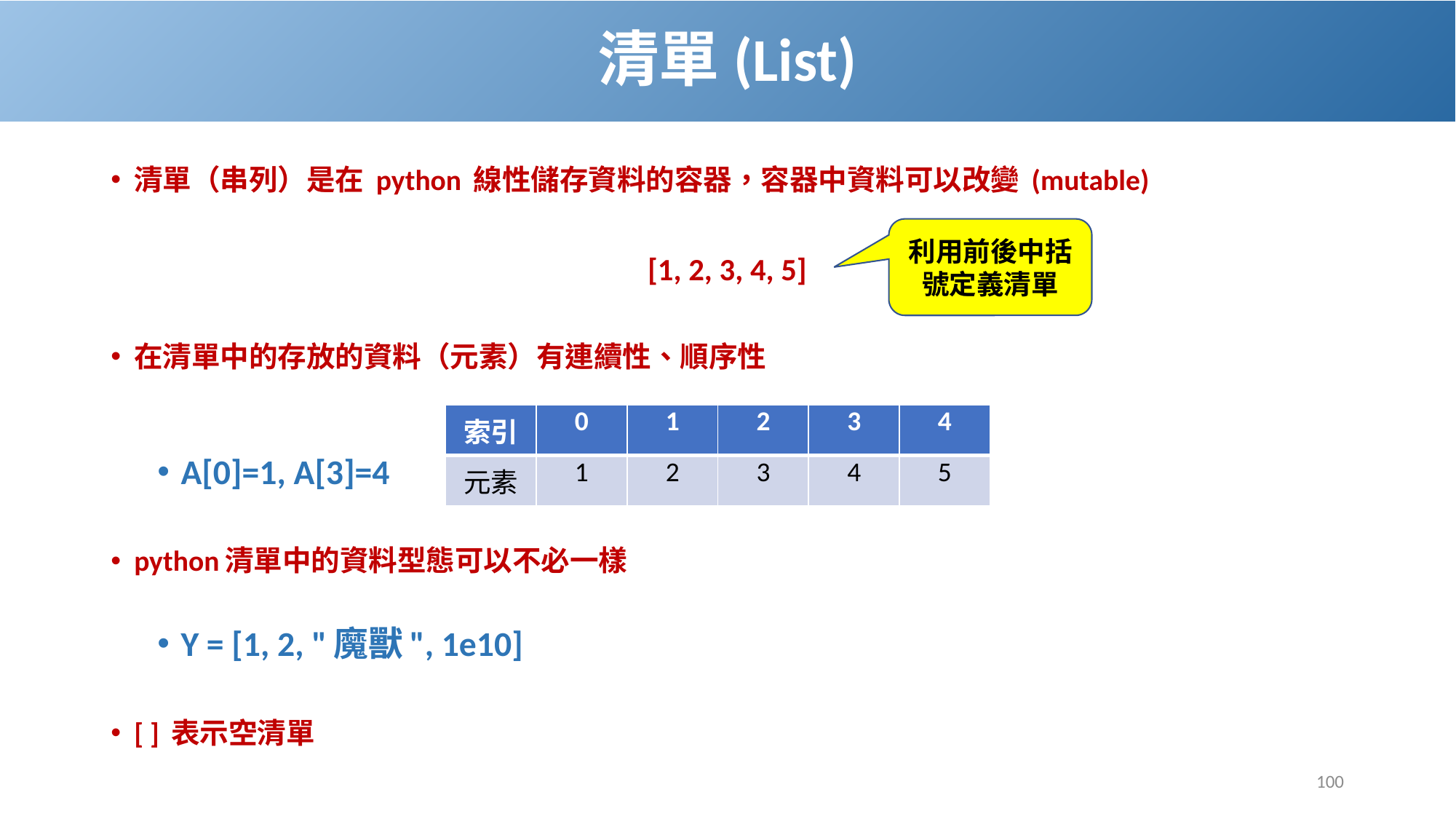

# 清單(List)
清單（串列）是在 python 線性儲存資料的容器，容器中資料可以改變 (mutable)

[1, 2, 3, 4, 5]

在清單中的存放的資料（元素）有連續性、順序性

A[0]=1, A[3]=4

python清單中的資料型態可以不必一樣

Y = [1, 2, "魔獸", 1e10]

[ ] 表示空清單

利用前後中括號定義清單
| 索引 | 0 | 1 | 2 | 3 | 4 |
| --- | --- | --- | --- | --- | --- |
| 元素 | 1 | 2 | 3 | 4 | 5 |
100